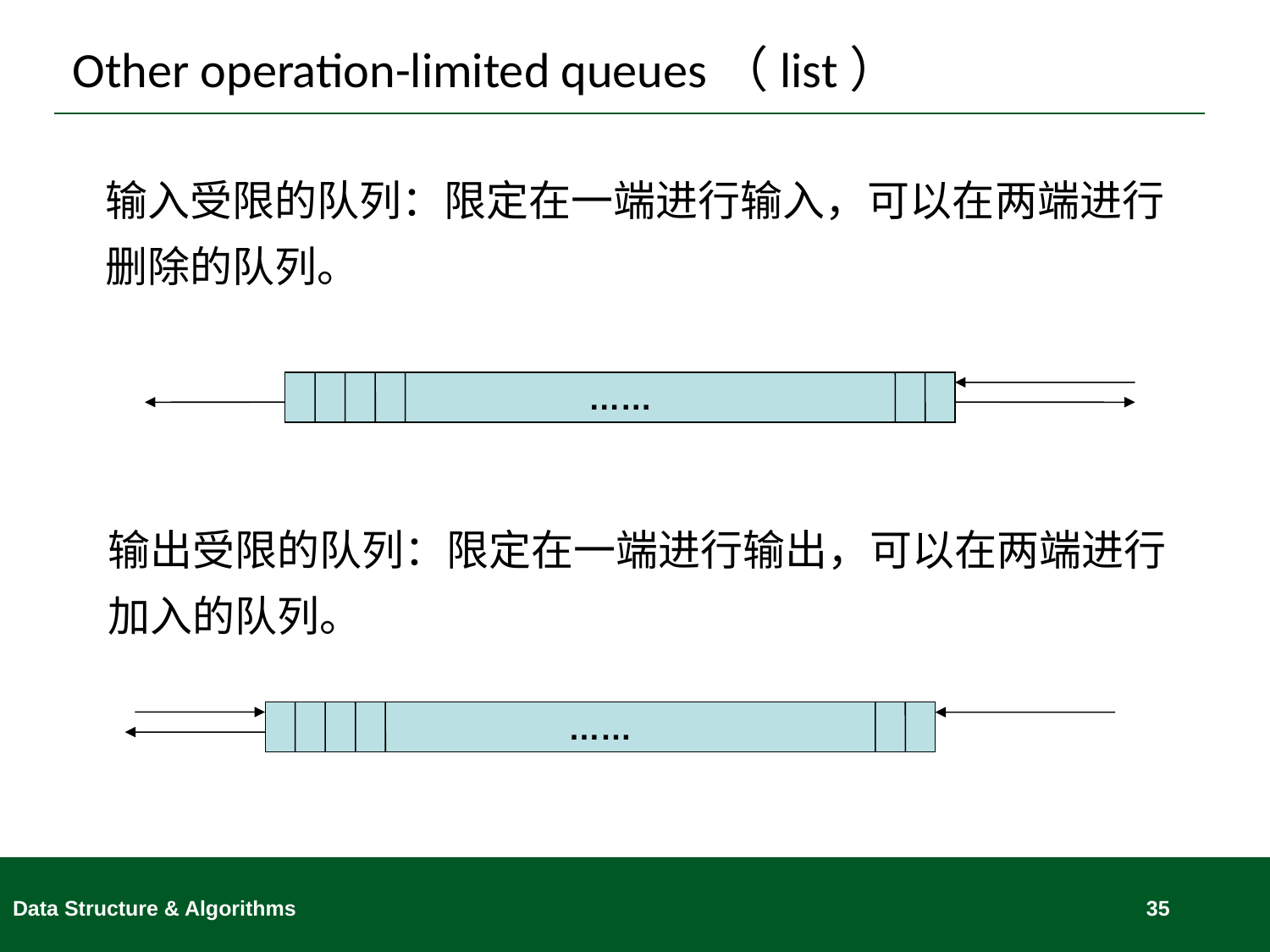

# Other operation-limited queues（list）
输入受限的队列：限定在一端进行输入，可以在两端进行
删除的队列。
……

输出受限的队列：限定在一端进行输出，可以在两端进行
加入的队列。
……

Data Structure & Algorithms
35